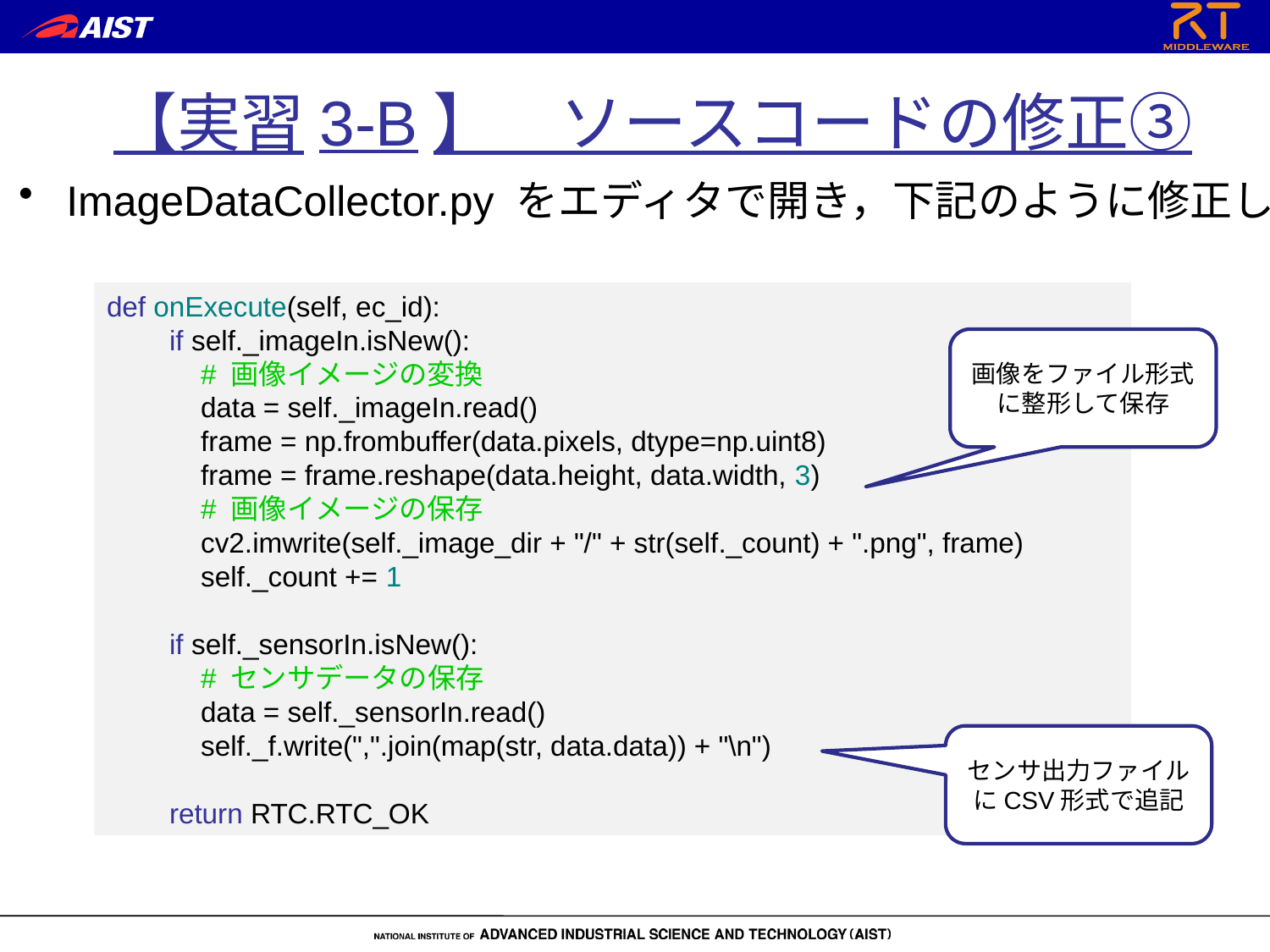

【実習3-B】　ソースコードの修正③
ImageDataCollector.py をエディタで開き，下記のように修正します
def onExecute(self, ec_id):
        if self._imageIn.isNew():
            # 画像イメージの変換
            data = self._imageIn.read()
            frame = np.frombuffer(data.pixels, dtype=np.uint8)
            frame = frame.reshape(data.height, data.width, 3)
            # 画像イメージの保存
            cv2.imwrite(self._image_dir + "/" + str(self._count) + ".png", frame)
            self._count += 1

        if self._sensorIn.isNew():
            # センサデータの保存
            data = self._sensorIn.read()
            self._f.write(",".join(map(str, data.data)) + "\n")

        return RTC.RTC_OK
画像をファイル形式に整形して保存
センサ出力ファイルにCSV形式で追記